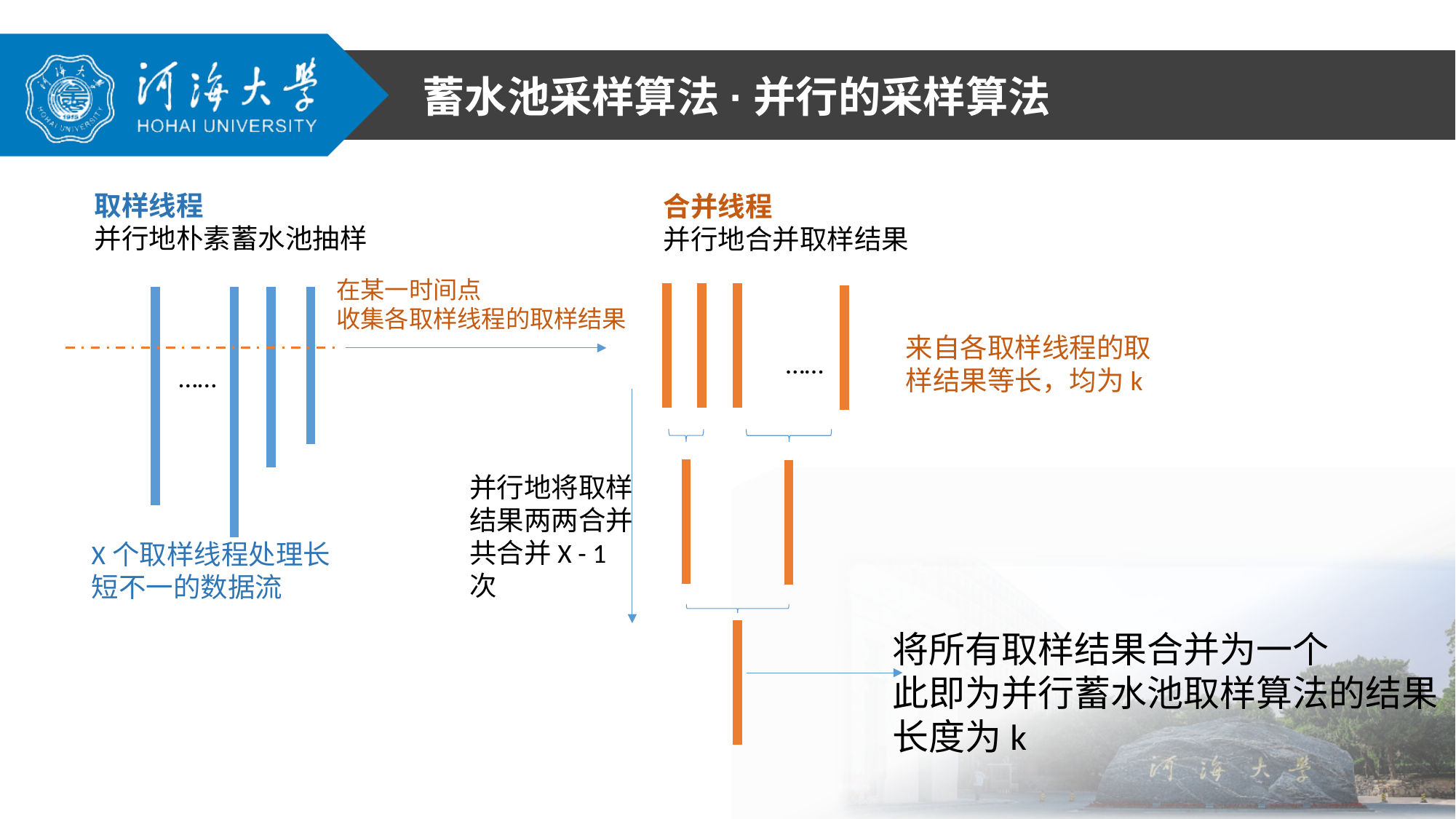

蓄水池采样算法·并行的采样算法
取样线程
并行地朴素蓄水池抽样
合并线程
并行地合并取样结果
在某一时间点
收集各取样线程的取样结果
……
来自各取样线程的取样结果等长，均为k
……

并行地将取样结果两两合并
共合并X - 1次
X个取样线程处理长短不一的数据流

将所有取样结果合并为一个
此即为并行蓄水池取样算法的结果
长度为k